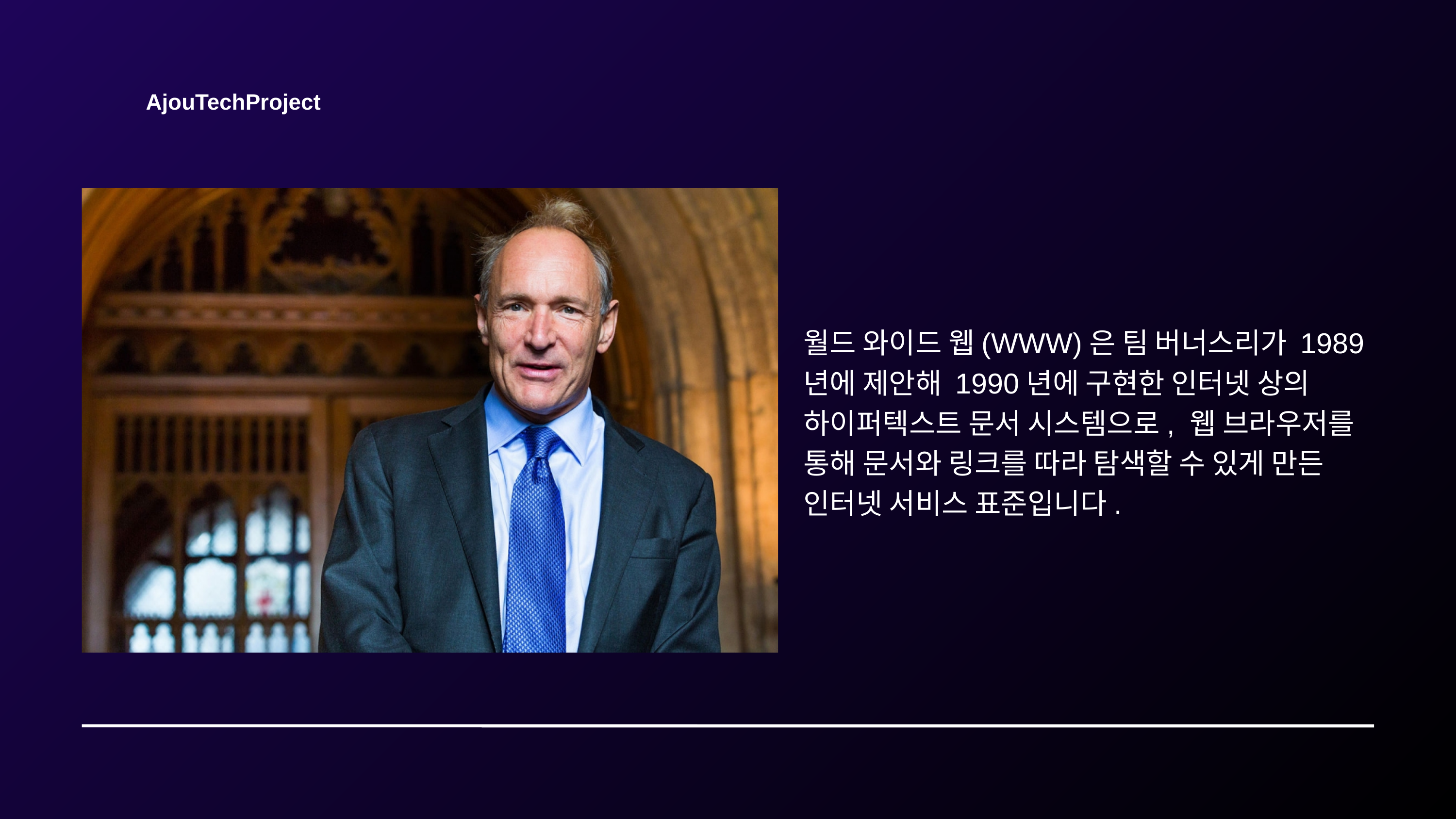

AjouTechProject

월드 와이드 웹(WWW)은 팀 버너스리가 1989년에 제안해 1990년에 구현한 인터넷 상의 하이퍼텍스트 문서 시스템으로, 웹 브라우저를 통해 문서와 링크를 따라 탐색할 수 있게 만든 인터넷 서비스 표준입니다.